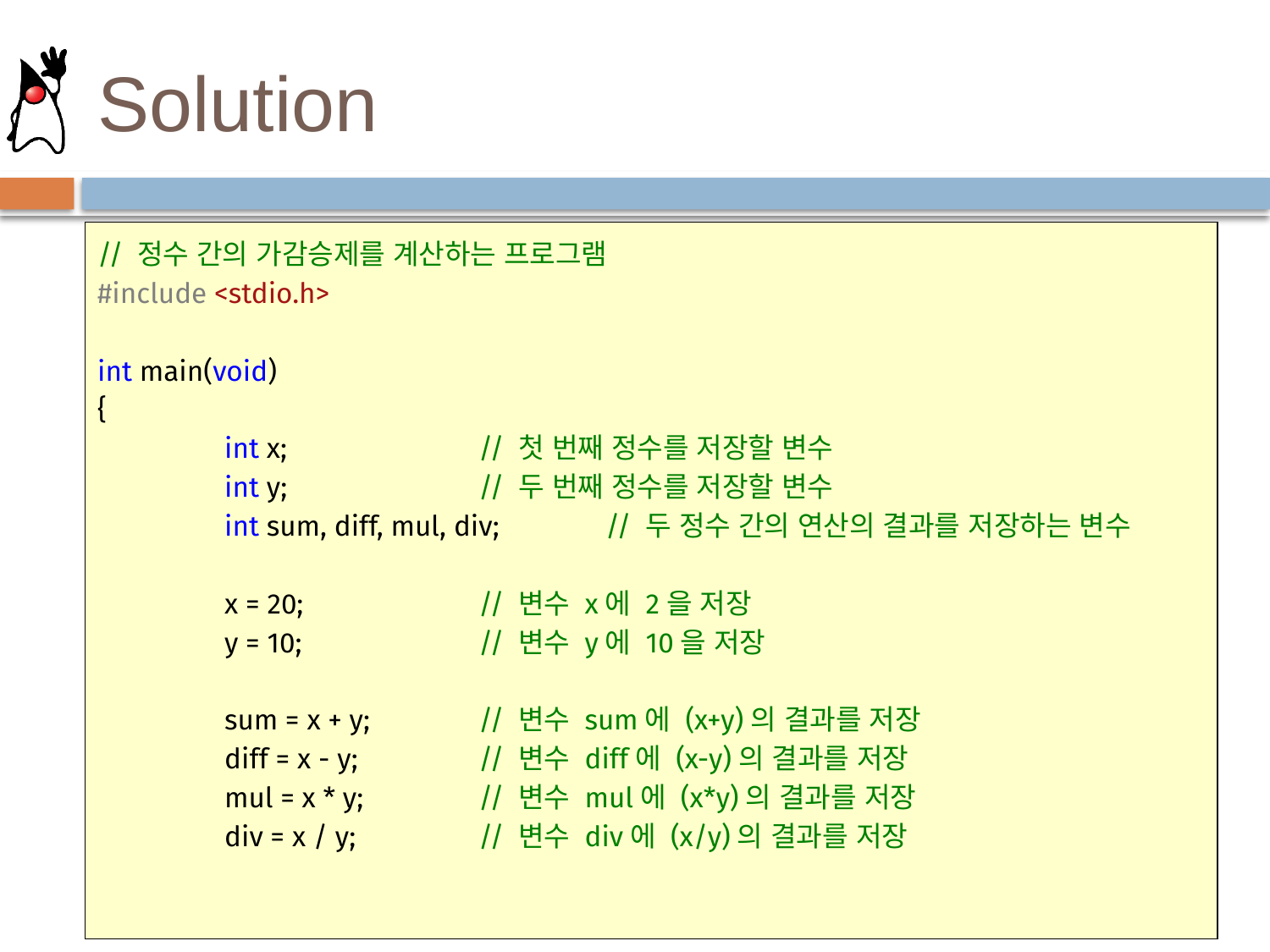

# Solution

// 정수 간의 가감승제를 계산하는 프로그램
#include <stdio.h>

int main(void)
{
	int x;		// 첫 번째 정수를 저장할 변수
	int y;		// 두 번째 정수를 저장할 변수
	int sum, diff, mul, div;	// 두 정수 간의 연산의 결과를 저장하는 변수

	x = 20;		// 변수 x에 2을 저장
	y = 10;		// 변수 y에 10을 저장

	sum = x + y;	// 변수 sum에 (x+y)의 결과를 저장
	diff = x - y;	// 변수 diff에 (x-y)의 결과를 저장
	mul = x * y;	// 변수 mul에 (x*y)의 결과를 저장
	div = x / y;	// 변수 div에 (x/y)의 결과를 저장